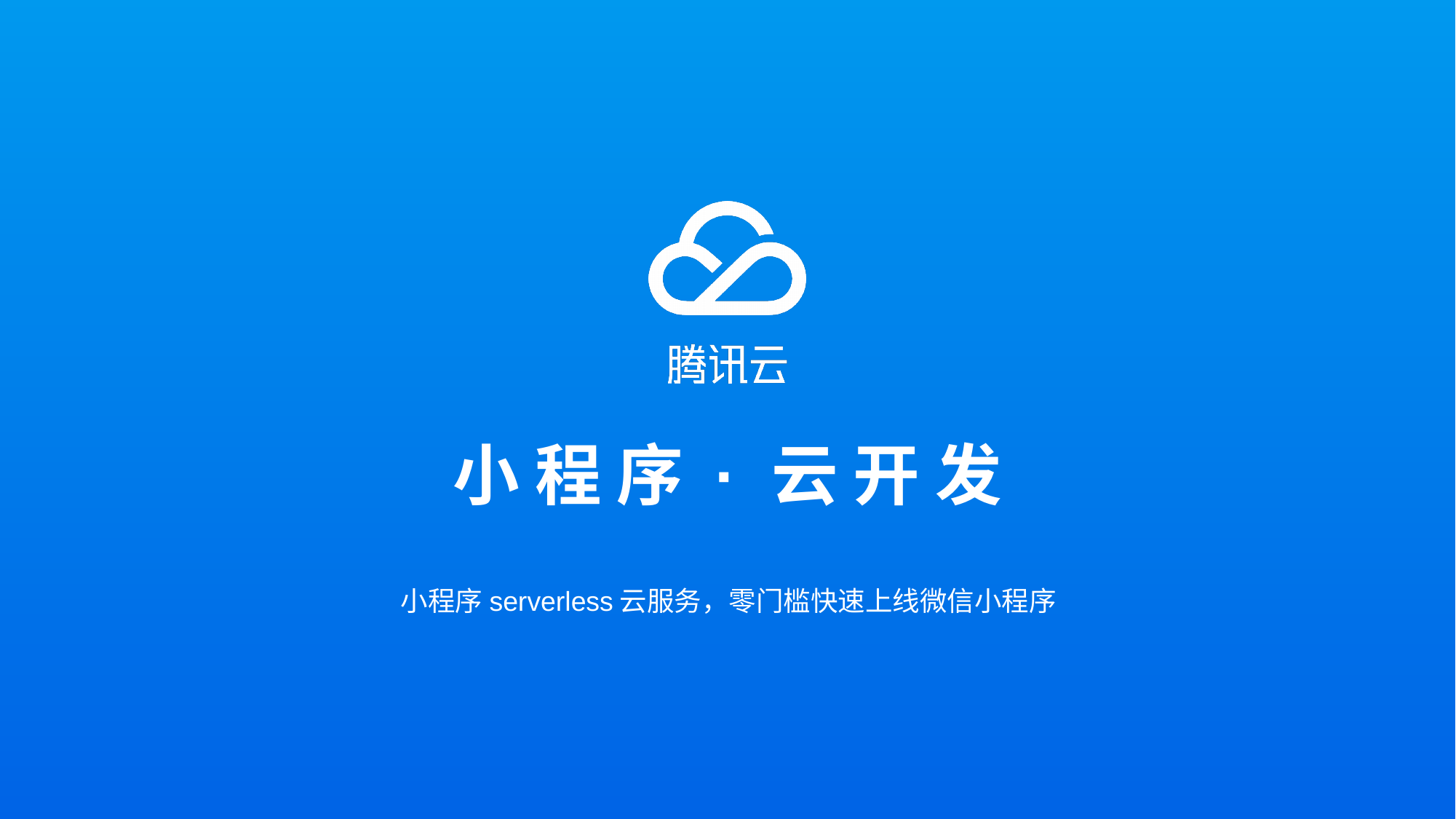

# 小 程 序 · 云 开 发
小程序serverless云服务，零门槛快速上线微信小程序